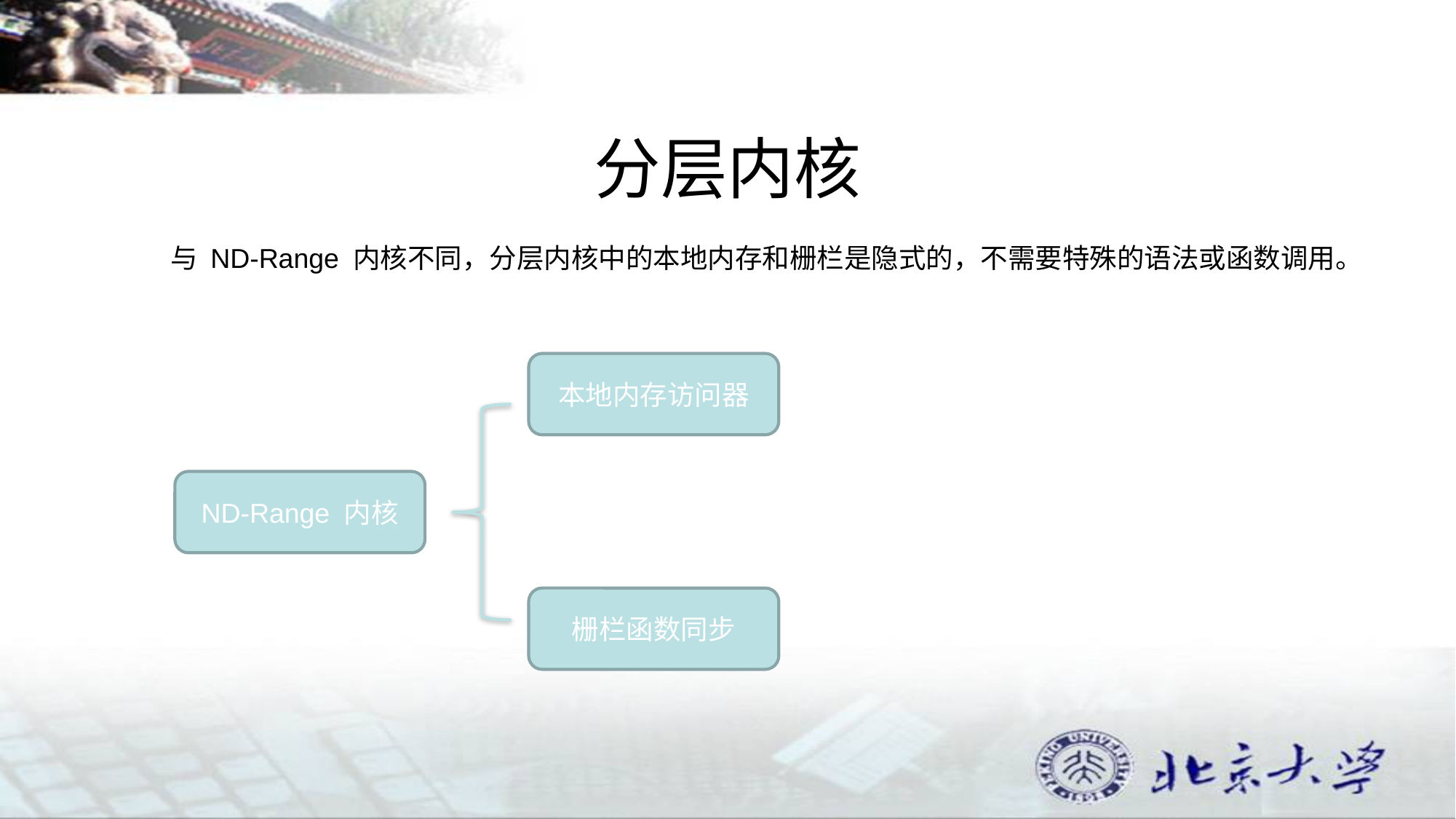

# 分层内核
        与 ND-Range 内核不同，分层内核中的本地内存和栅栏是隐式的，不需要特殊的语法或函数调用。
本地内存访问器

ND-Range 内核
栅栏函数同步